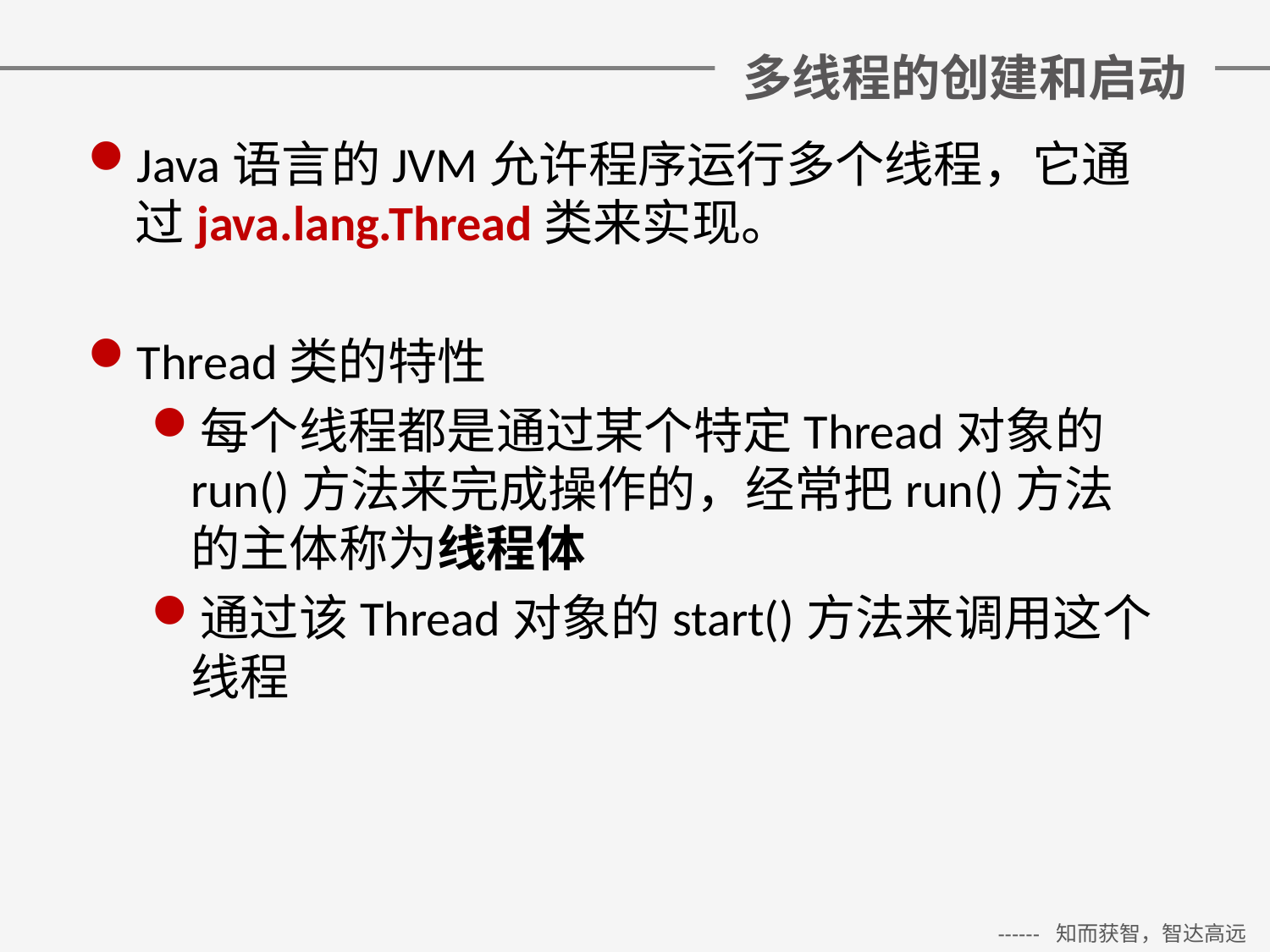

# 多线程的创建和启动
Java语言的JVM允许程序运行多个线程，它通过java.lang.Thread类来实现。

Thread类的特性
每个线程都是通过某个特定Thread对象的run()方法来完成操作的，经常把run()方法的主体称为线程体
通过该Thread对象的start()方法来调用这个线程